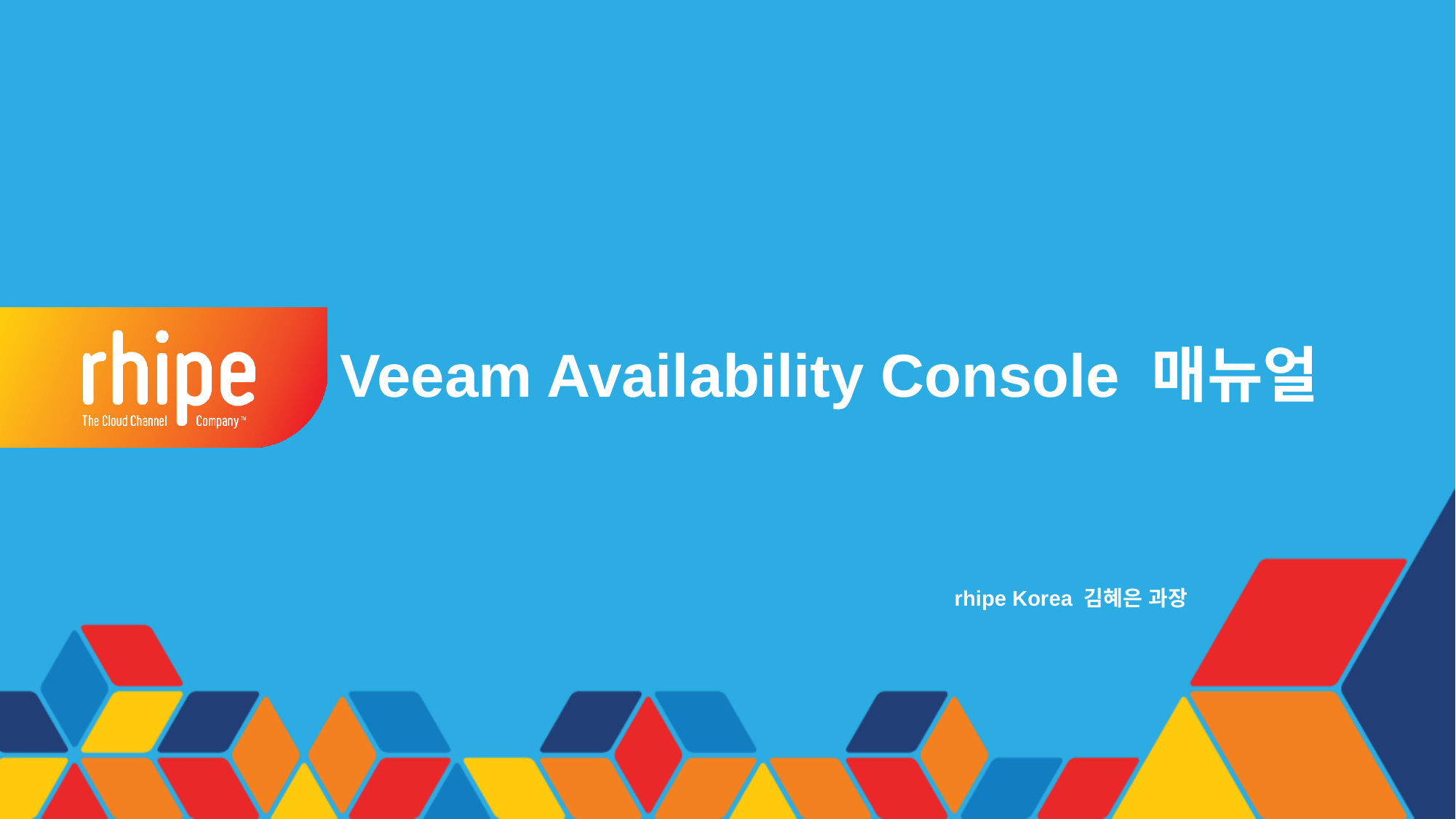

# Veeam Availability Console 매뉴얼
rhipe Korea 김혜은 과장